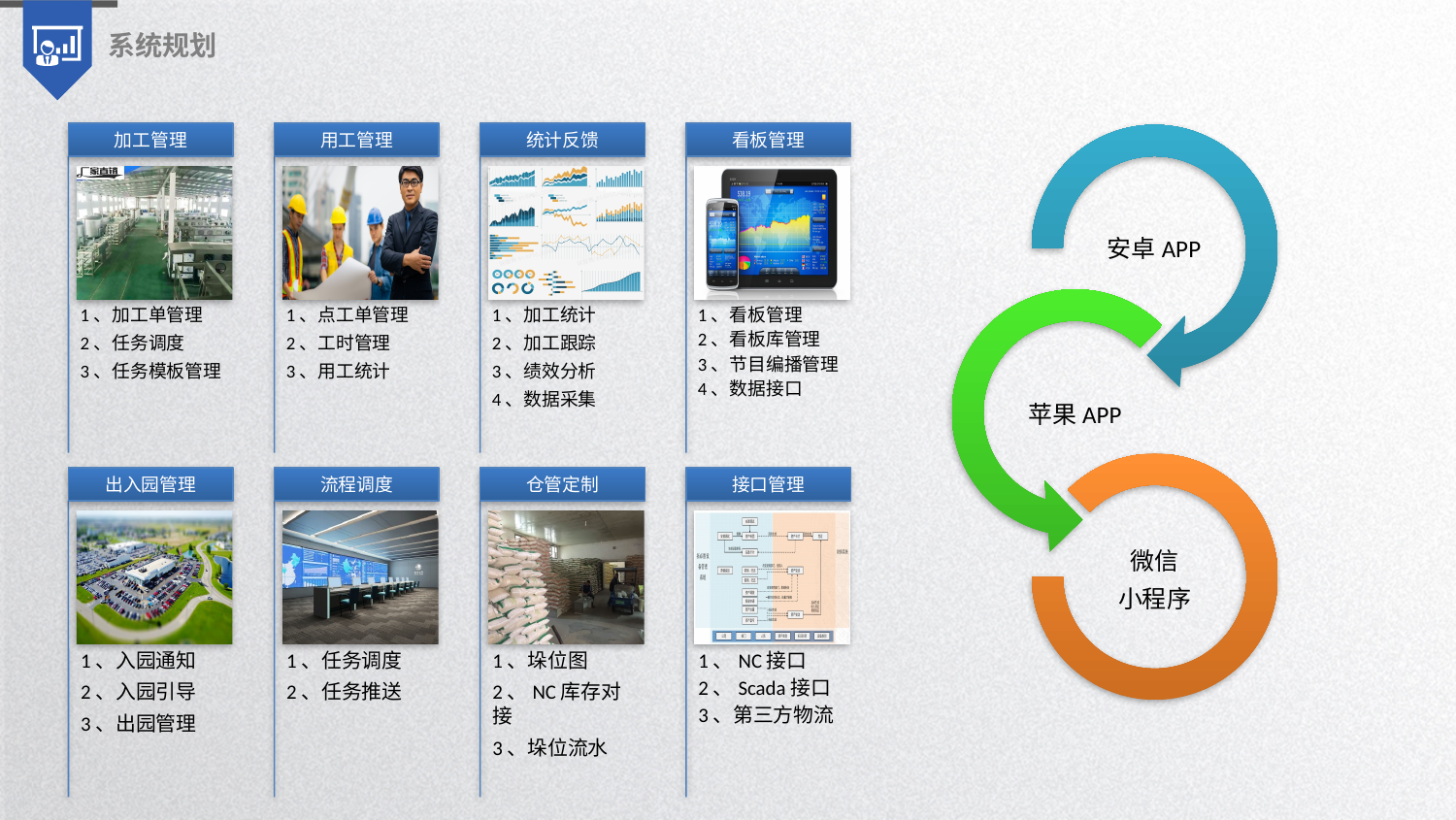

安卓APP
苹果APP
微信
小程序
系统规划

1、加工单管理
2、任务调度
3、任务模板管理
加工管理
1、点工单管理
2、工时管理
3、用工统计
用工管理
1、加工统计
2、加工跟踪
3、绩效分析
4、数据采集
统计反馈
1、看板管理
2、看板库管理
3、节目编播管理
4、数据接口

看板管理
1、入园通知
2、入园引导
3、出园管理

出入园管理
1、任务调度
2、任务推送

流程调度
1、垛位图
2、NC库存对接
3、垛位流水

仓管定制
1、NC接口
2、Scada接口
3、第三方物流

接口管理